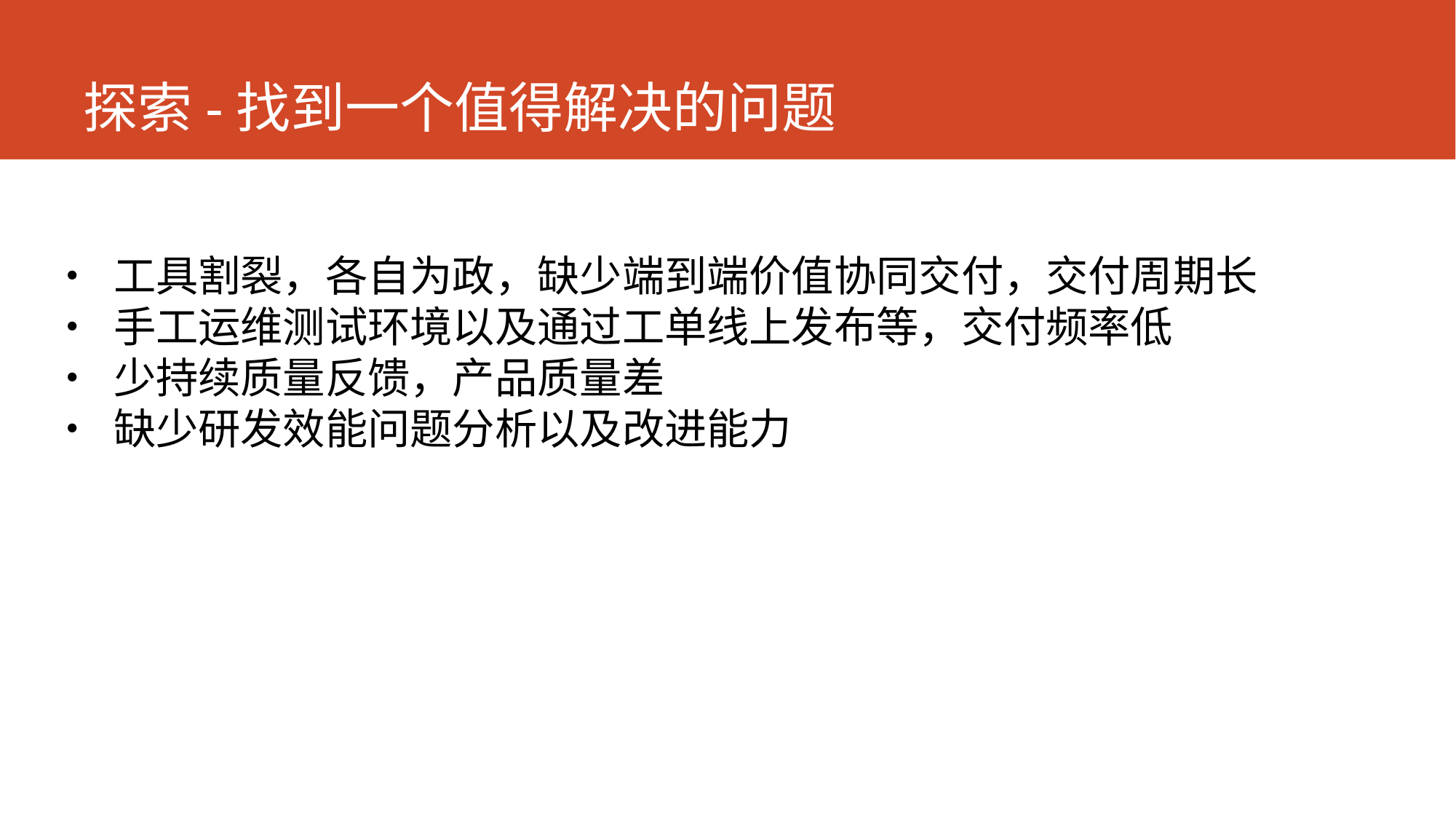

# 探索-找到一个值得解决的问题

• 工具割裂，各自为政，缺少端到端价值协同交付，交付周期长
• 手工运维测试环境以及通过工单线上发布等，交付频率低
• 少持续质量反馈，产品质量差
• 缺少研发效能问题分析以及改进能力